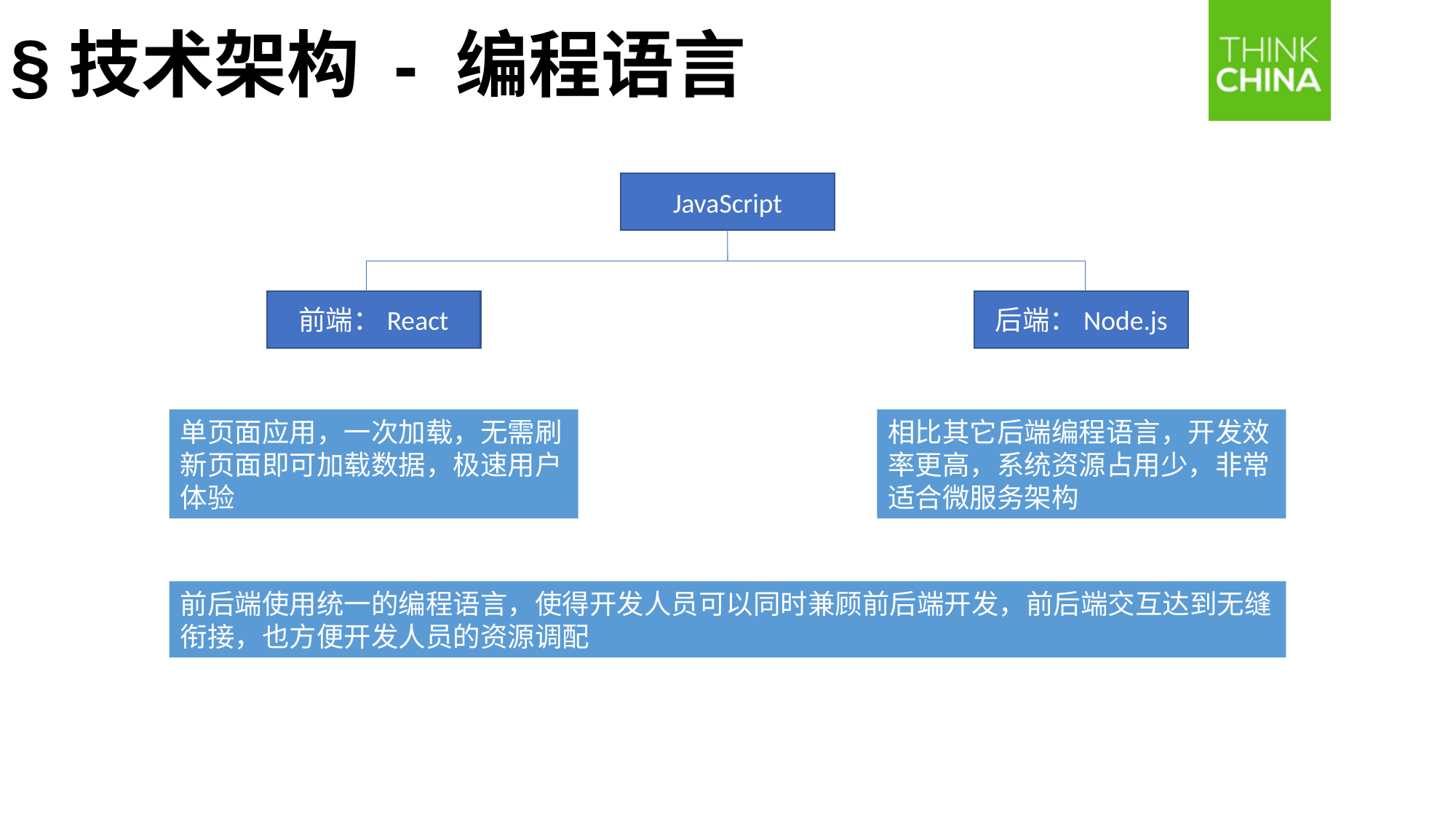

§技术架构 - 编程语言
JavaScript
前端：React
后端：Node.js
单页面应用，一次加载，无需刷新页面即可加载数据，极速用户体验
相比其它后端编程语言，开发效率更高，系统资源占用少，非常适合微服务架构
前后端使用统一的编程语言，使得开发人员可以同时兼顾前后端开发，前后端交互达到无缝衔接，也方便开发人员的资源调配